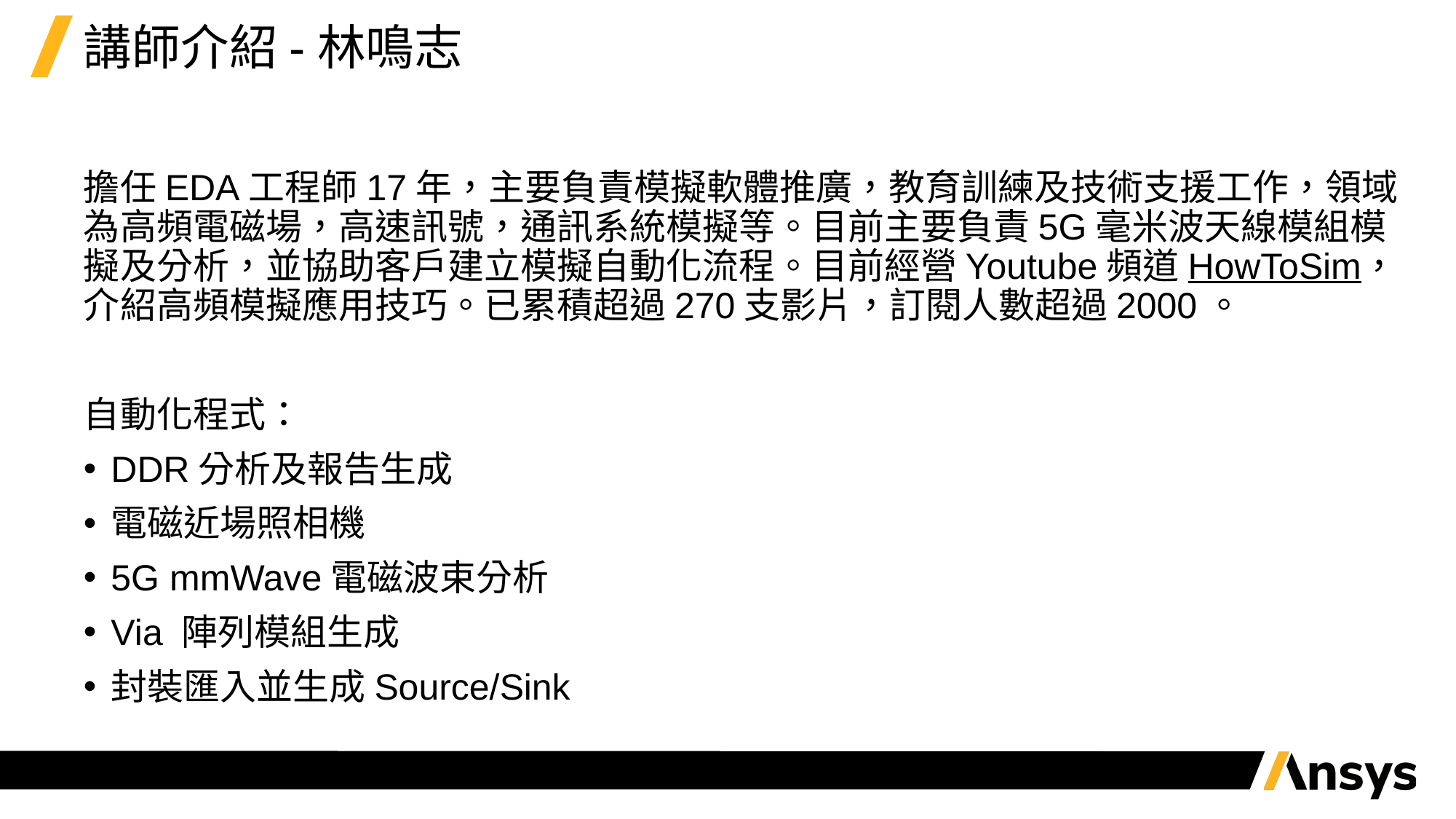

# 講師介紹-林鳴志
擔任EDA工程師17年，主要負責模擬軟體推廣，教育訓練及技術支援工作，領域為高頻電磁場，高速訊號，通訊系統模擬等。目前主要負責5G毫米波天線模組模擬及分析，並協助客戶建立模擬自動化流程。目前經營Youtube頻道HowToSim，介紹高頻模擬應用技巧。已累積超過270支影片，訂閱人數超過2000。

自動化程式：
DDR分析及報告生成
電磁近場照相機
5G mmWave電磁波束分析
Via 陣列模組生成
封裝匯入並生成Source/Sink